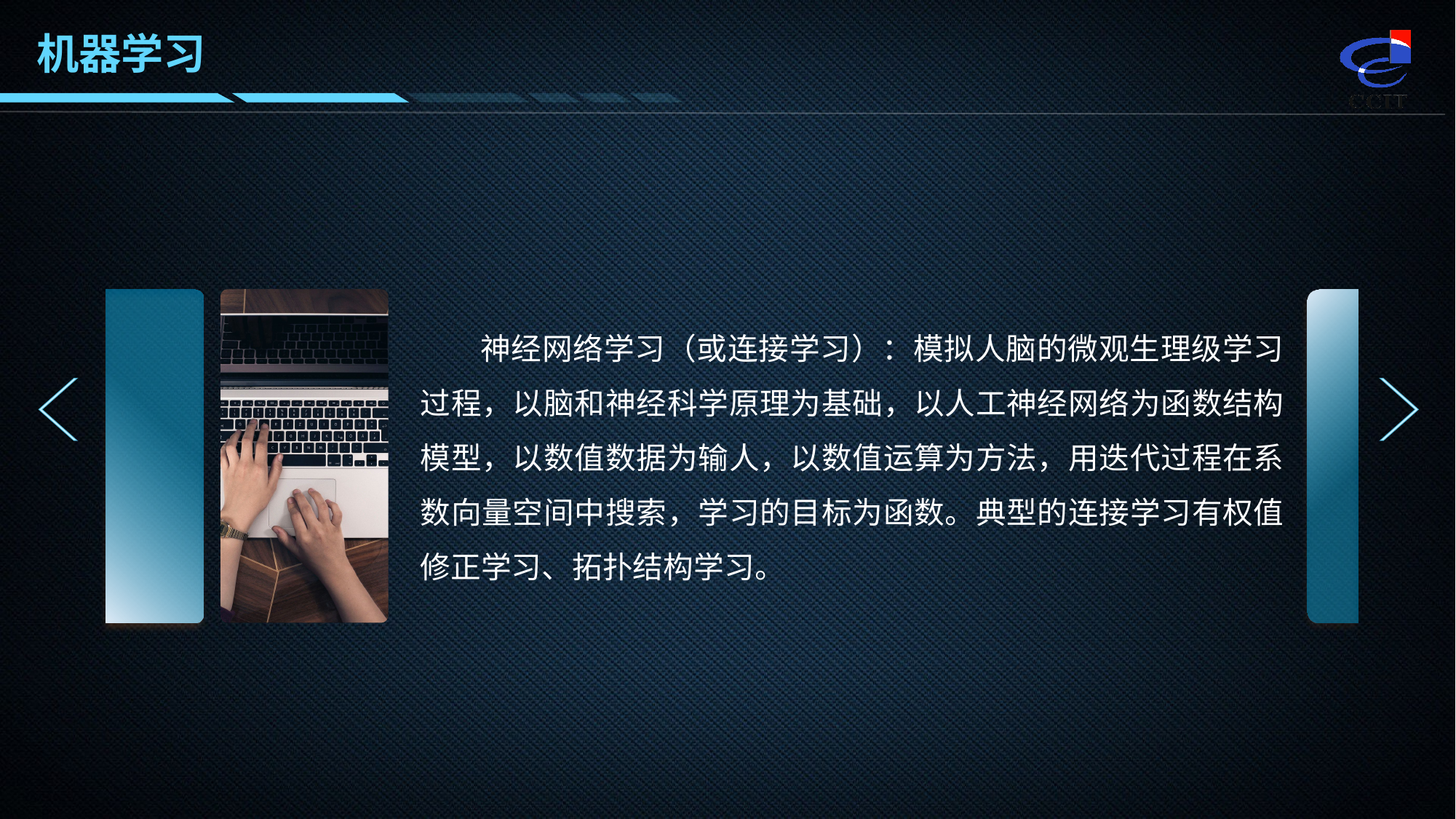

机器学习

神经网络学习（或连接学习）：模拟人脑的微观生理级学习过程，以脑和神经科学原理为基础，以人工神经网络为函数结构模型，以数值数据为输人，以数值运算为方法，用迭代过程在系数向量空间中搜索，学习的目标为函数。典型的连接学习有权值修正学习、拓扑结构学习。